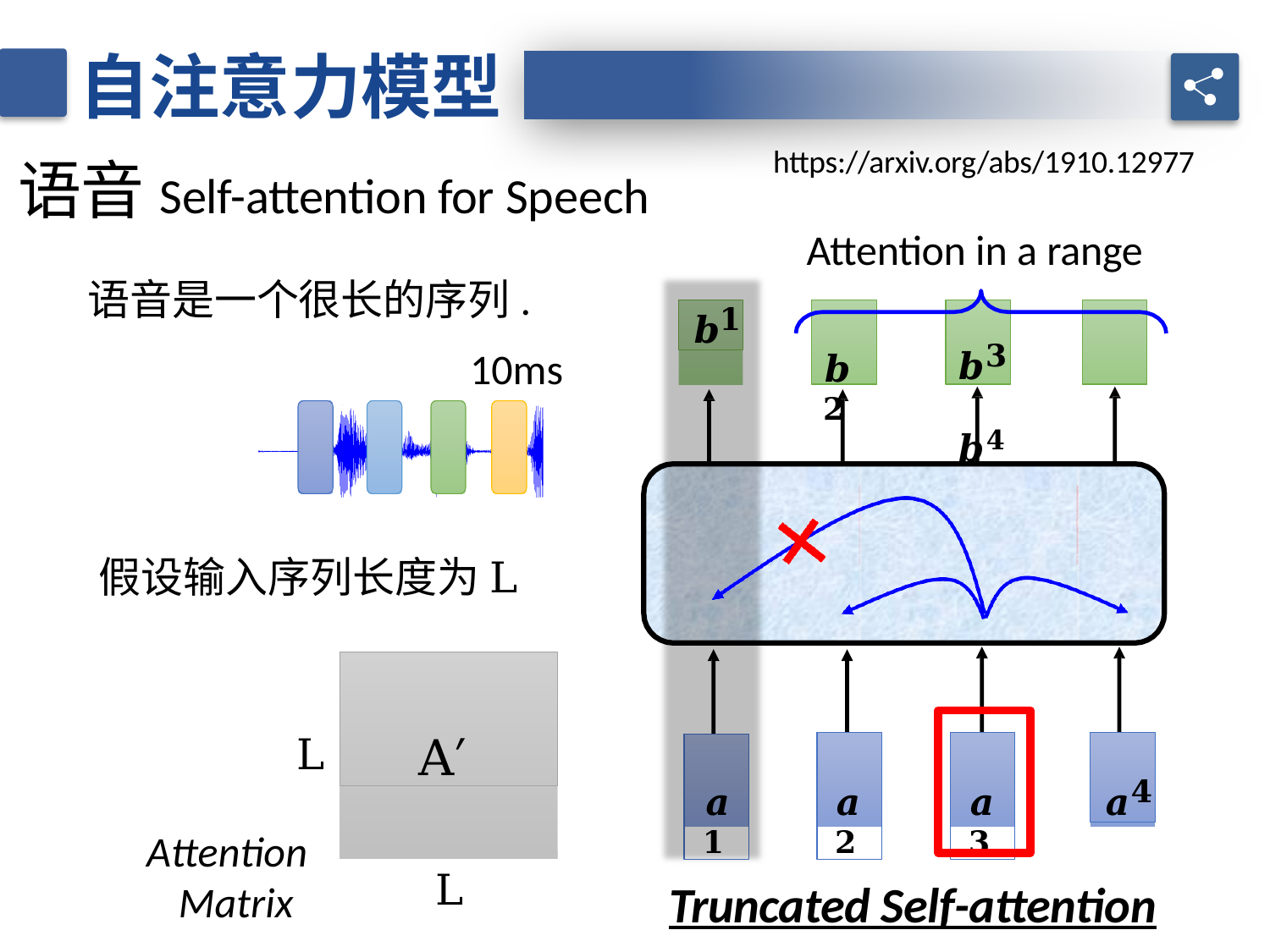

自注意力模型

https://arxiv.org/abs/1910.12977
语音Self-attention for Speech
Attention in a range
语音是一个很长的序列.

𝒃𝟏

𝒃𝟑	𝒃𝟒
𝒃𝟐
10ms

假设输入序列长度为L

A′

L

𝒂𝟐

𝒂𝟑

𝒂𝟒

𝒂𝟏
Attention  Matrix
L
Truncated Self-attention